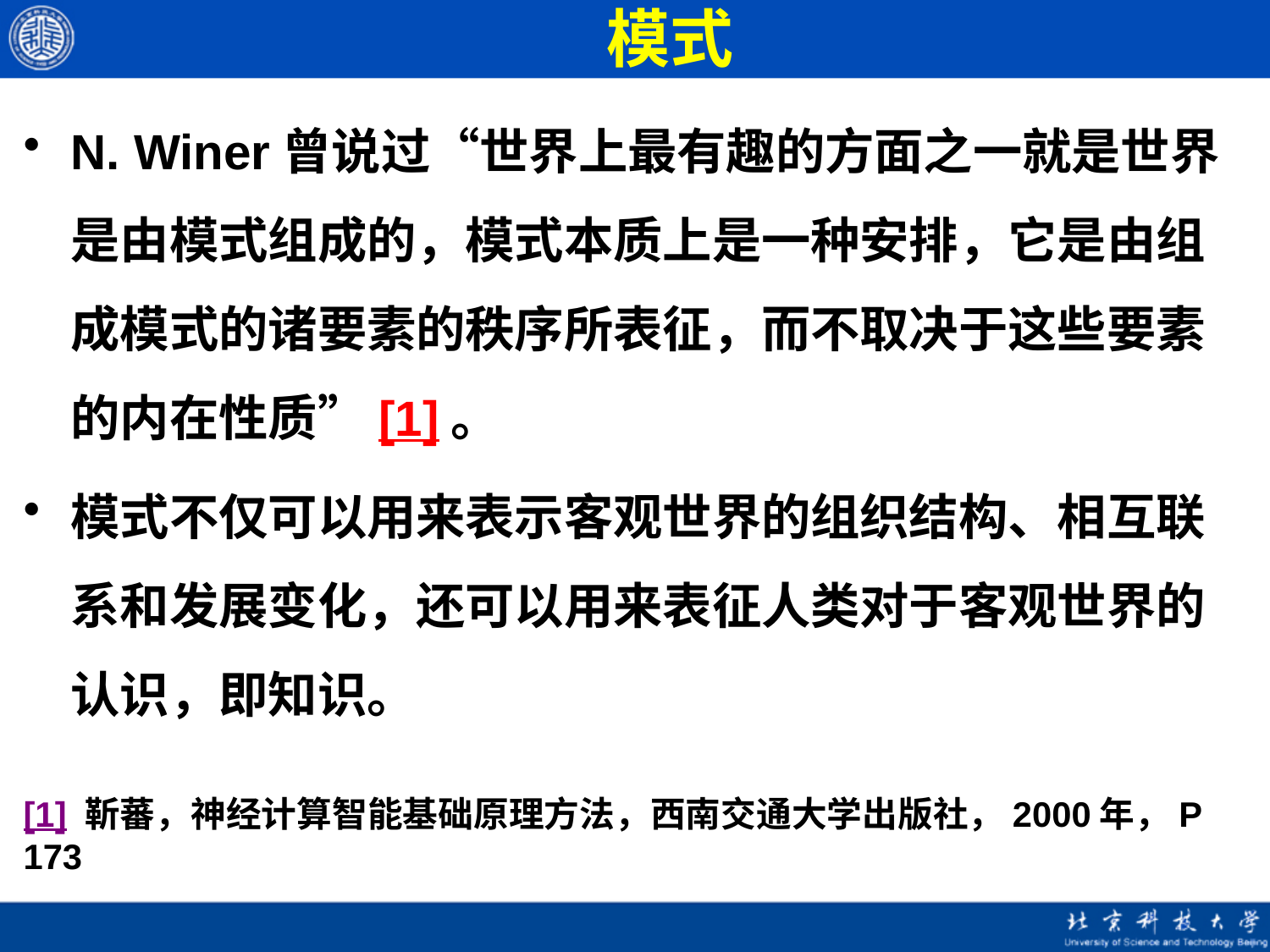

# 模式
N. Winer曾说过“世界上最有趣的方面之一就是世界是由模式组成的，模式本质上是一种安排，它是由组成模式的诸要素的秩序所表征，而不取决于这些要素的内在性质”[1]。
模式不仅可以用来表示客观世界的组织结构、相互联系和发展变化，还可以用来表征人类对于客观世界的认识，即知识。
[1] 靳蕃，神经计算智能基础原理方法，西南交通大学出版社，2000年，P 173